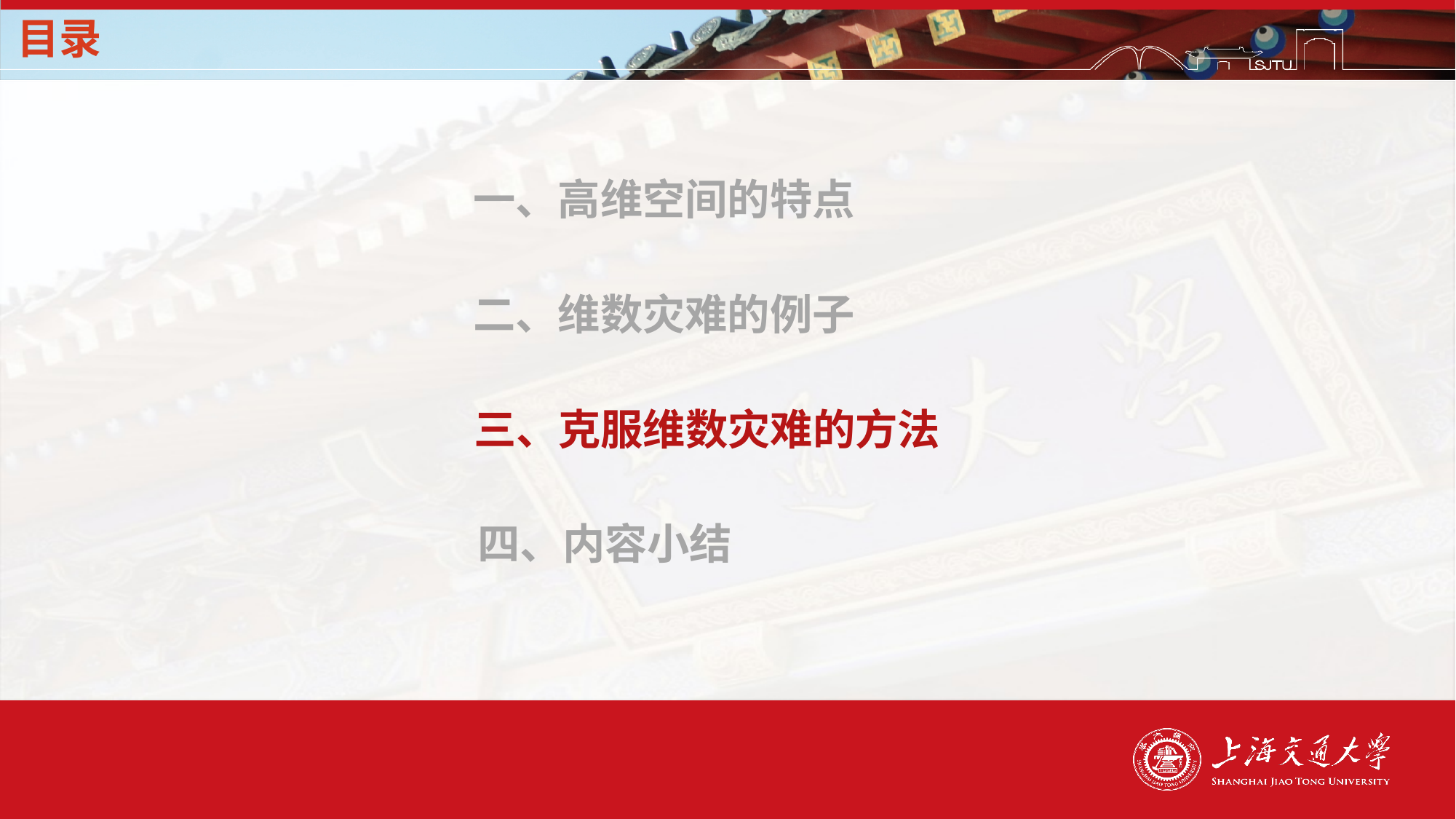

# 目录
一、高维空间的特点
二、维数灾难的例子
三、克服维数灾难的方法
四、内容小结